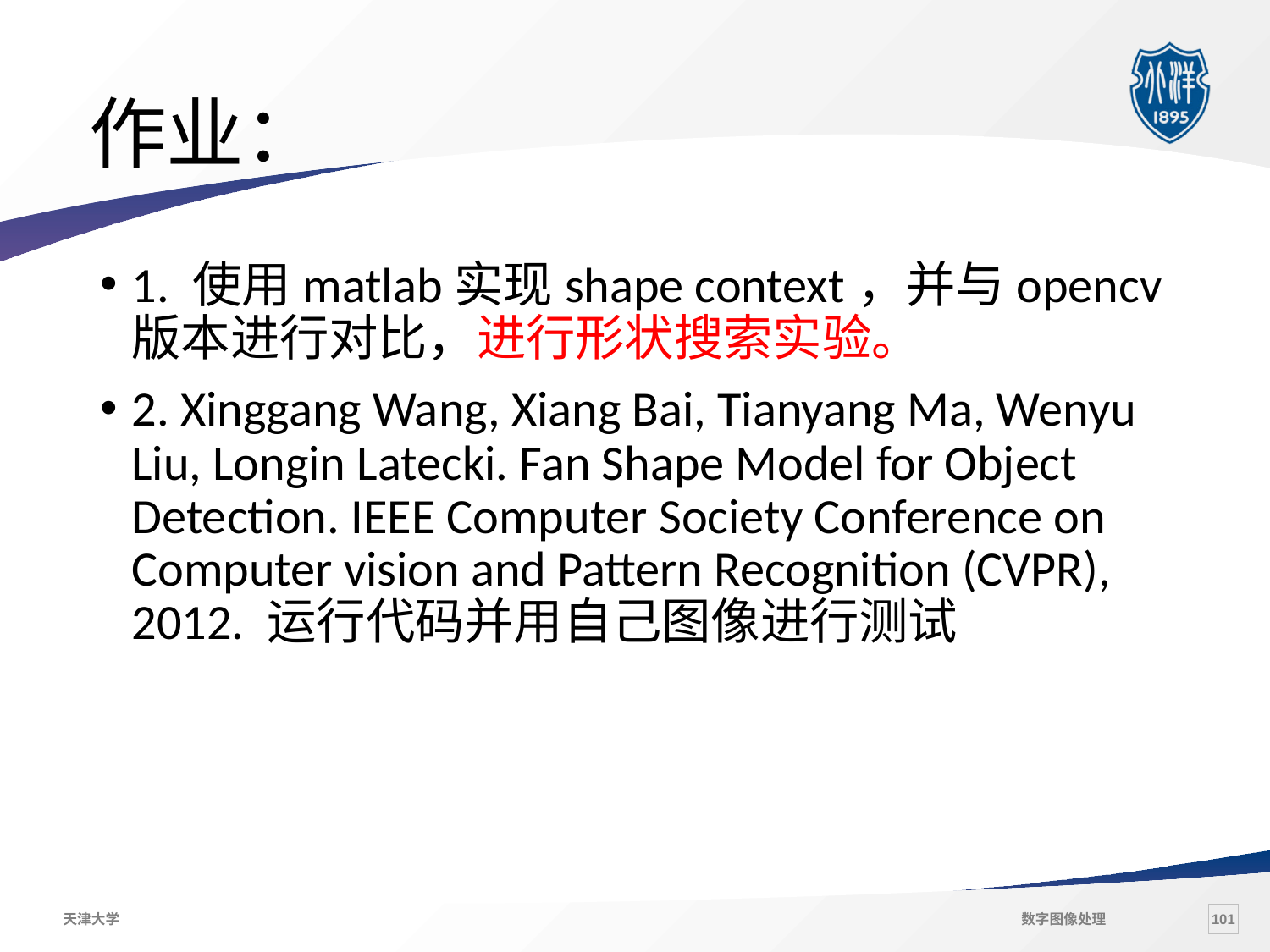

# 作业：
1. 使用matlab实现shape context，并与opencv版本进行对比，进行形状搜索实验。
2. Xinggang Wang, Xiang Bai, Tianyang Ma, Wenyu Liu, Longin Latecki. Fan Shape Model for Object Detection. IEEE Computer Society Conference on Computer vision and Pattern Recognition (CVPR), 2012. 运行代码并用自己图像进行测试